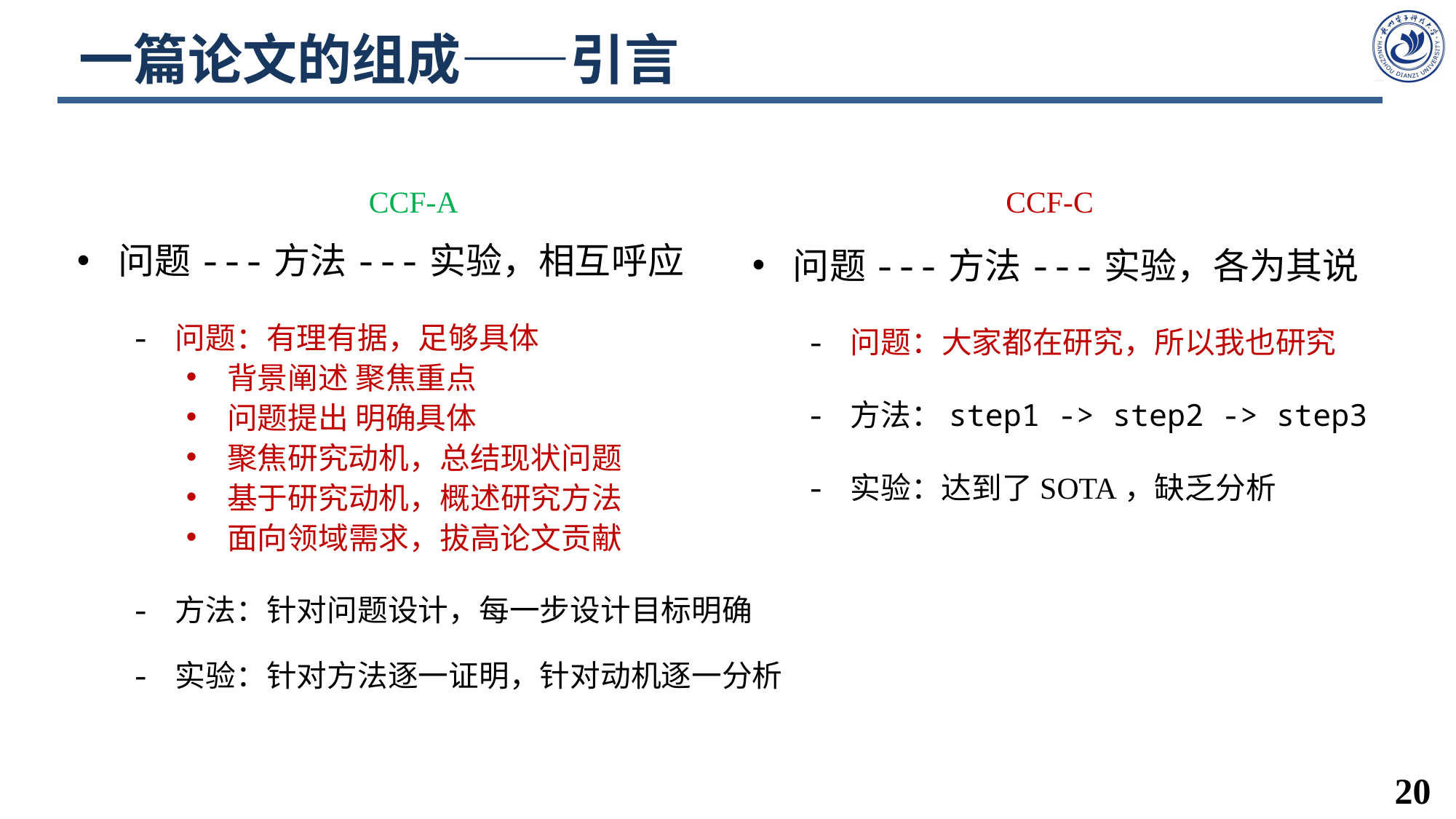

# 一篇论文的组成——引言
CCF-A
CCF-C
问题---方法---实验，相互呼应

   - 问题：有理有据，足够具体
背景阐述 聚焦重点
问题提出 明确具体
聚焦研究动机，总结现状问题
基于研究动机，概述研究方法
面向领域需求，拔高论文贡献

   - 方法：针对问题设计，每一步设计目标明确

   - 实验：针对方法逐一证明，针对动机逐一分析
问题---方法---实验，各为其说

   - 问题：大家都在研究，所以我也研究

   - 方法：step1 -> step2 -> step3

   - 实验：达到了SOTA，缺乏分析
20